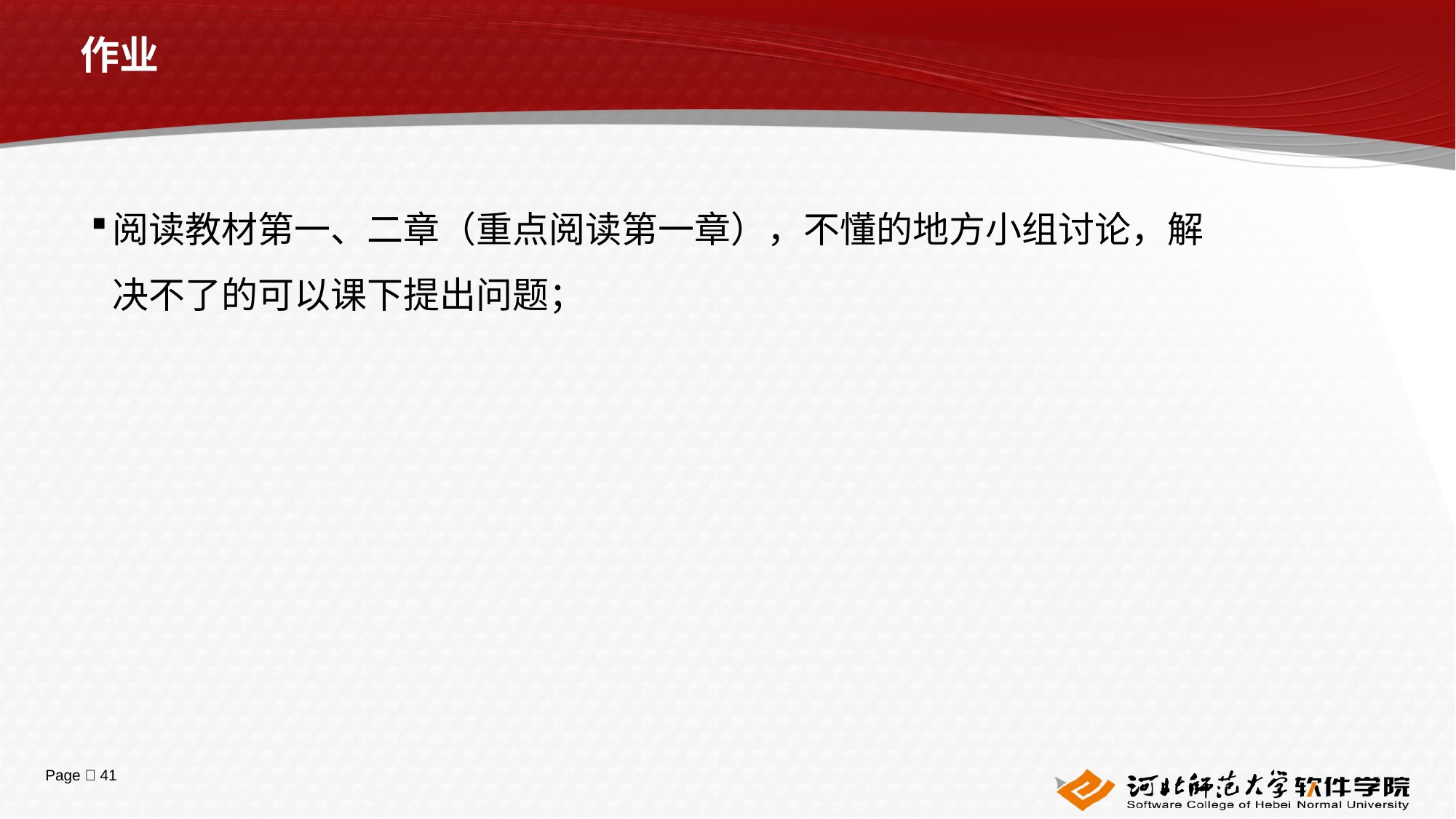

# 作业

阅读教材第一、二章（重点阅读第一章），不懂的地方小组讨论，解决不了的可以课下提出问题；